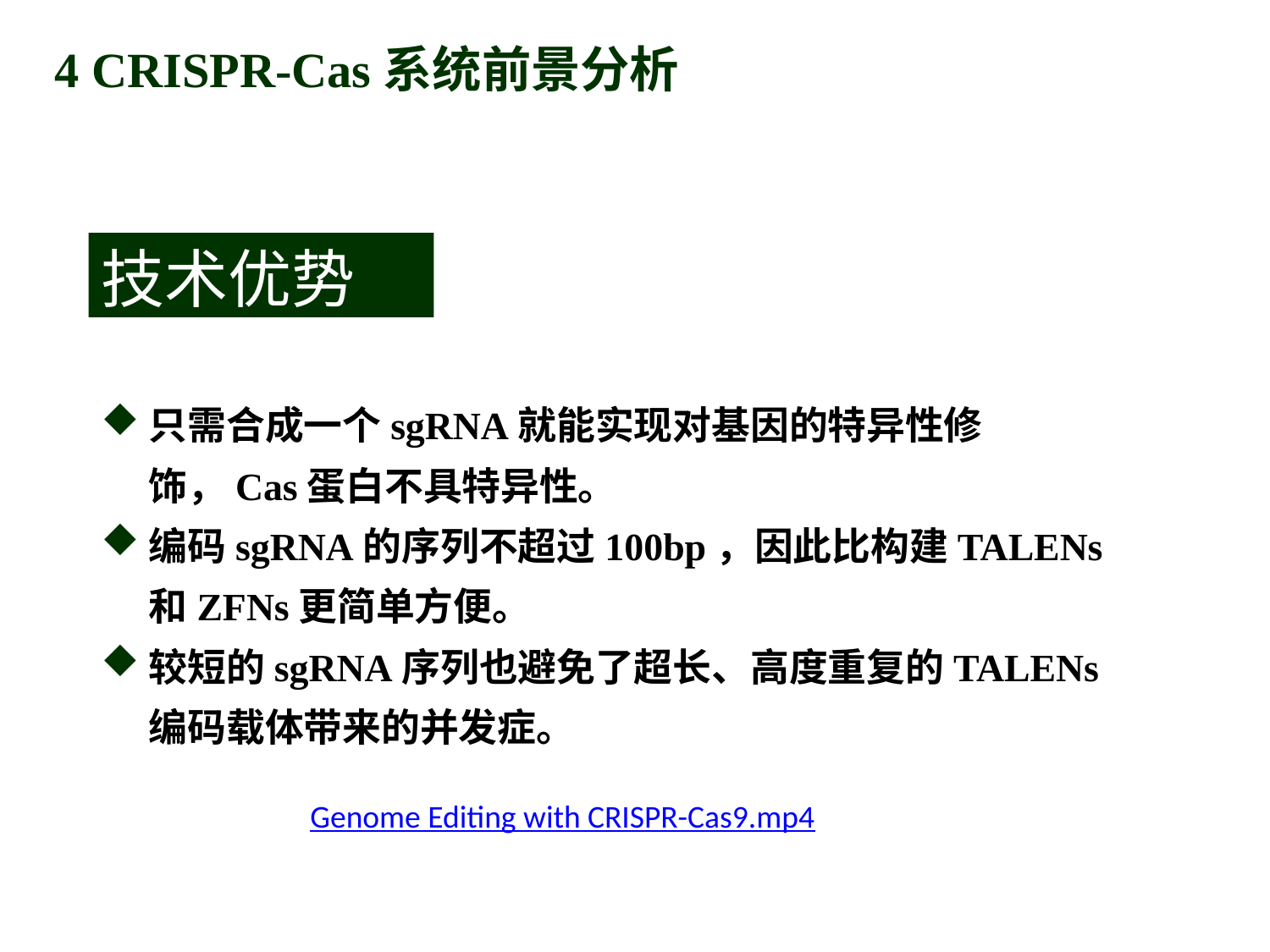

4 CRISPR-Cas系统前景分析
技术优势
只需合成一个sgRNA就能实现对基因的特异性修饰，Cas蛋白不具特异性。
编码sgRNA的序列不超过100bp，因此比构建TALENs和ZFNs更简单方便。
较短的sgRNA序列也避免了超长、高度重复的TALENs编码载体带来的并发症。
Genome Editing with CRISPR-Cas9.mp4